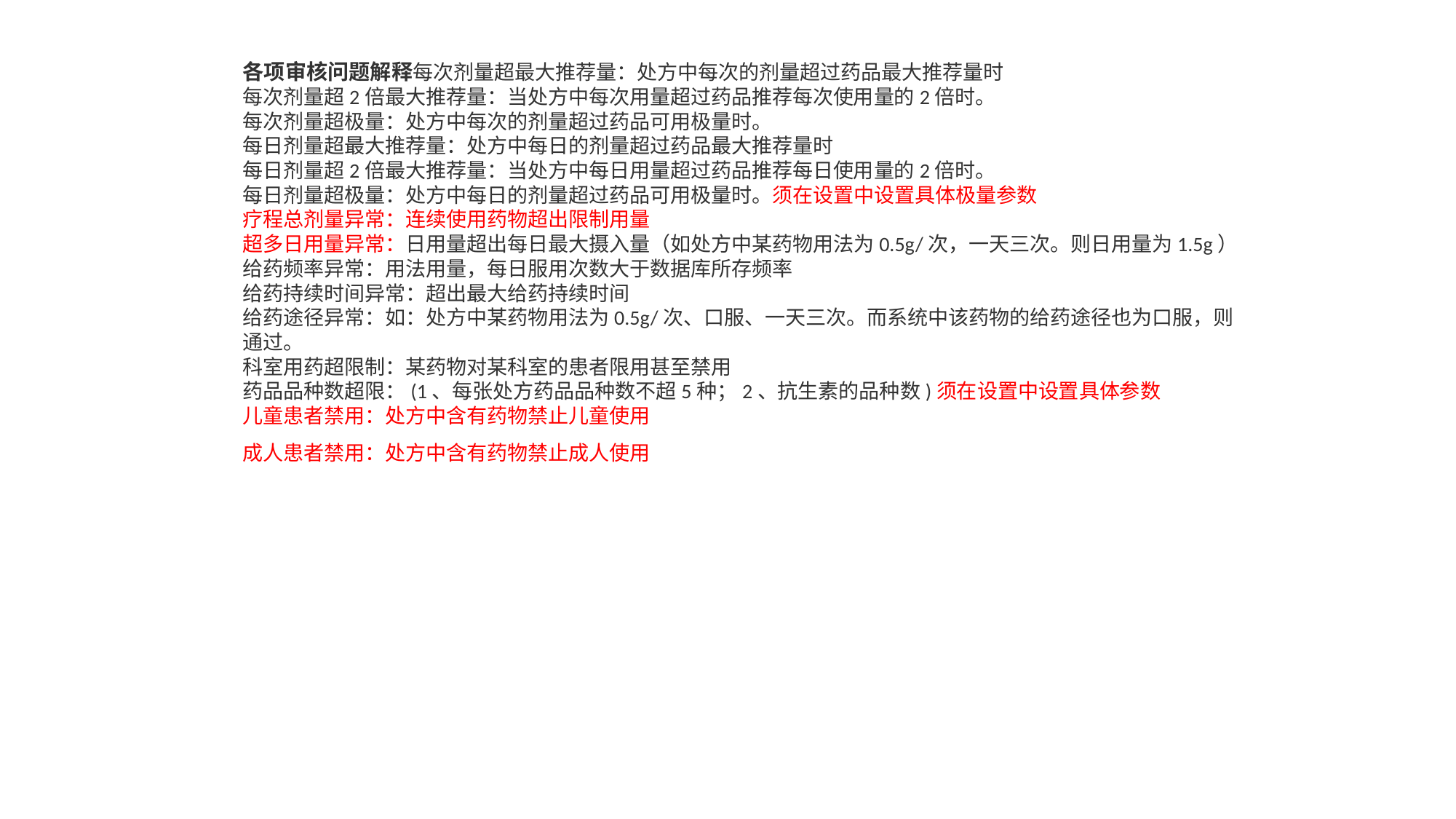

各项审核问题解释每次剂量超最大推荐量：处方中每次的剂量超过药品最大推荐量时每次剂量超2倍最大推荐量：当处方中每次用量超过药品推荐每次使用量的2倍时。每次剂量超极量：处方中每次的剂量超过药品可用极量时。每日剂量超最大推荐量：处方中每日的剂量超过药品最大推荐量时每日剂量超2倍最大推荐量：当处方中每日用量超过药品推荐每日使用量的2倍时。每日剂量超极量：处方中每日的剂量超过药品可用极量时。须在设置中设置具体极量参数疗程总剂量异常：连续使用药物超出限制用量超多日用量异常：日用量超出每日最大摄入量（如处方中某药物用法为0.5g/次，一天三次。则日用量为1.5g）给药频率异常：用法用量，每日服用次数大于数据库所存频率给药持续时间异常：超出最大给药持续时间给药途径异常：如：处方中某药物用法为0.5g/次、口服、一天三次。而系统中该药物的给药途径也为口服，则通过。科室用药超限制：某药物对某科室的患者限用甚至禁用药品品种数超限：(1、每张处方药品品种数不超5种；2、抗生素的品种数)须在设置中设置具体参数儿童患者禁用：处方中含有药物禁止儿童使用成人患者禁用：处方中含有药物禁止成人使用